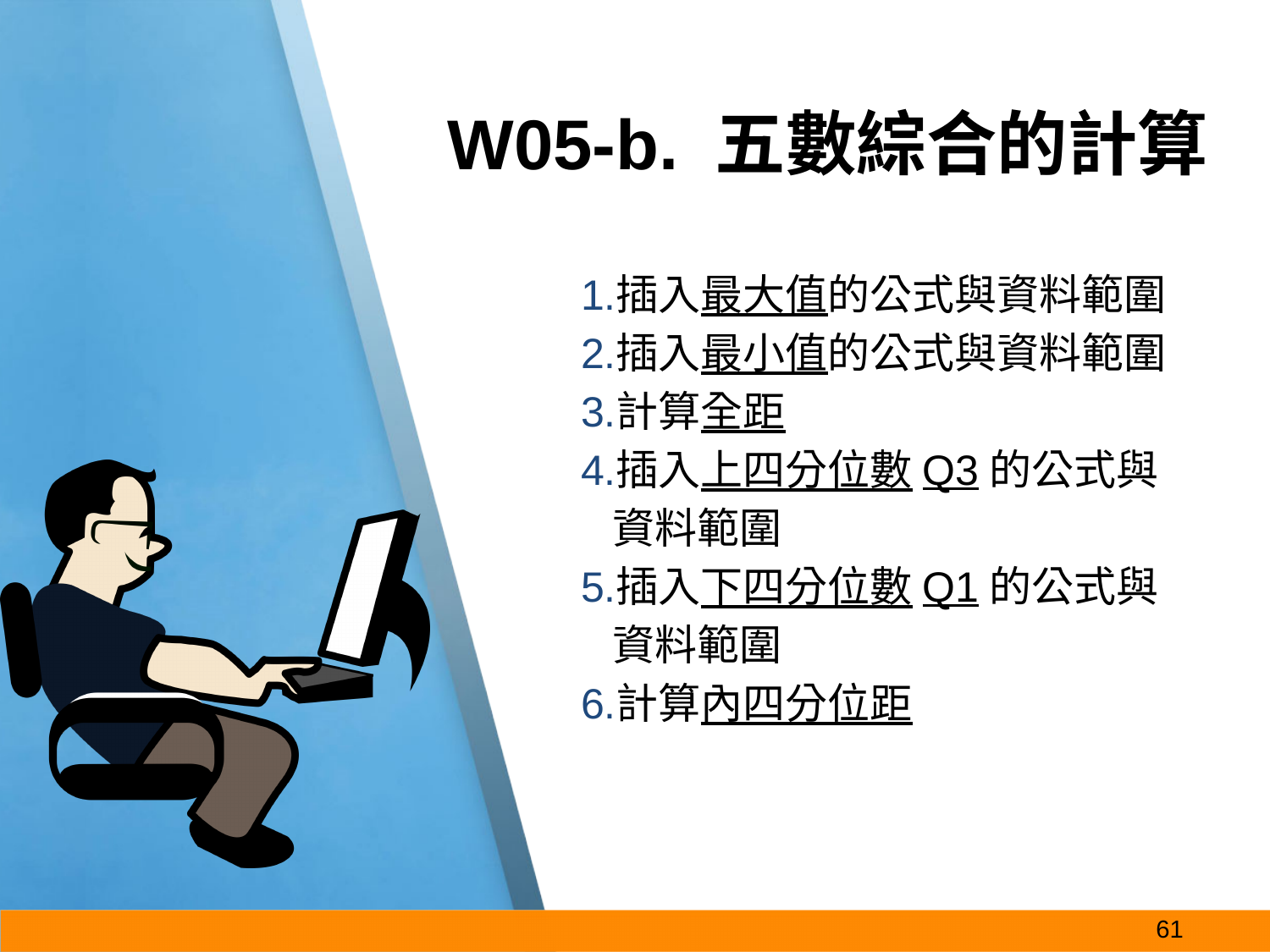

# W05-b. 五數綜合的計算
插入最大值的公式與資料範圍
插入最小值的公式與資料範圍
計算全距
插入上四分位數Q3的公式與資料範圍
插入下四分位數Q1的公式與資料範圍
計算內四分位距
61